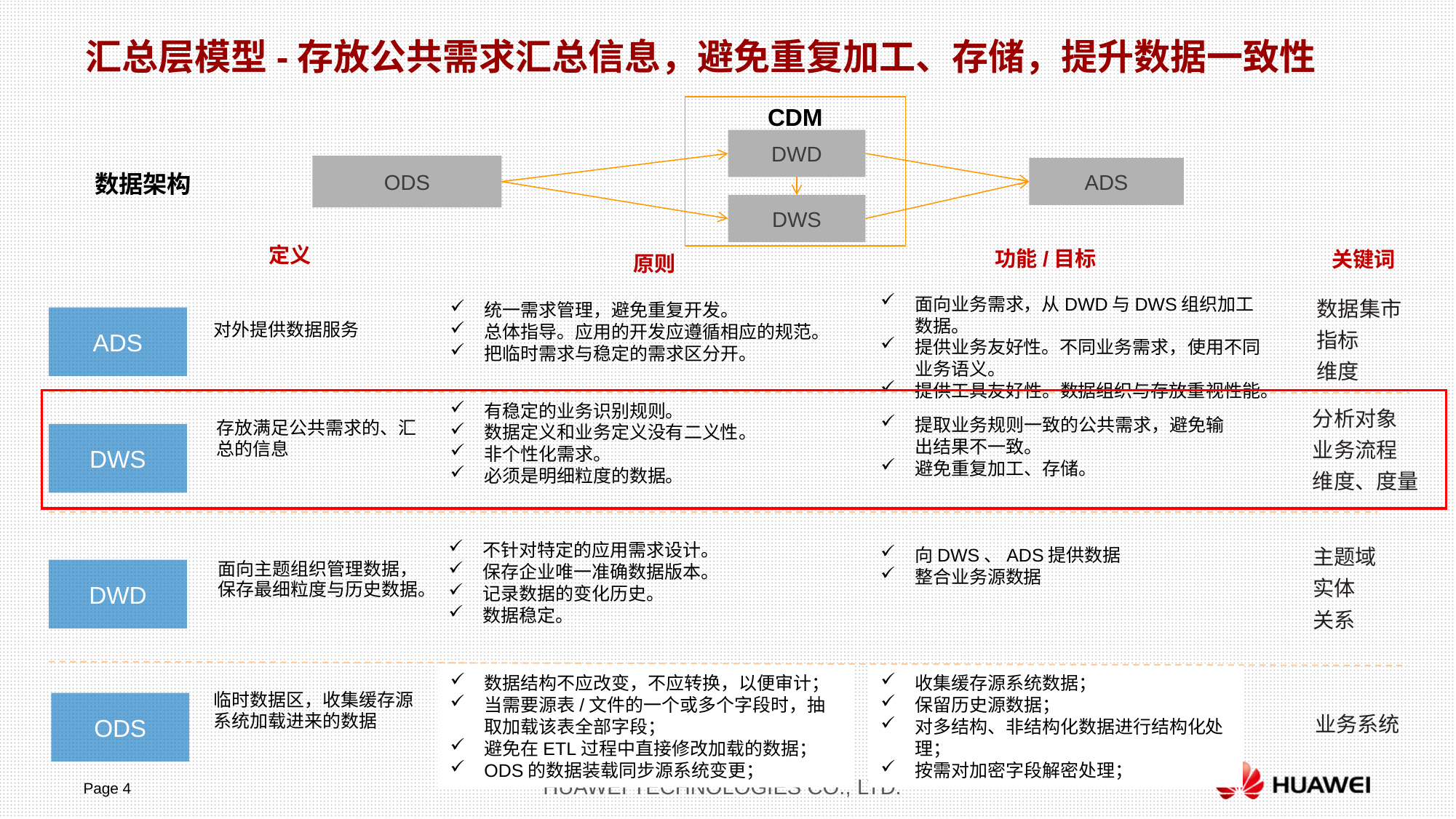

# 汇总层模型-存放公共需求汇总信息，避免重复加工、存储，提升数据一致性
CDM
DWD
数据架构
ODS
ADS
DWS
定义
功能/目标
关键词
原则
面向业务需求，从DWD与DWS组织加工数据。
提供业务友好性。不同业务需求，使用不同业务语义。
提供工具友好性。数据组织与存放重视性能。
数据集市
指标
维度
统一需求管理，避免重复开发。
总体指导。应用的开发应遵循相应的规范。
把临时需求与稳定的需求区分开。
ADS
对外提供数据服务

有稳定的业务识别规则。
数据定义和业务定义没有二义性。
非个性化需求。
必须是明细粒度的数据。
分析对象
业务流程
维度、度量
提取业务规则一致的公共需求，避免输出结果不一致。
避免重复加工、存储。
存放满足公共需求的、汇总的信息
DWS
不针对特定的应用需求设计。
保存企业唯一准确数据版本。
记录数据的变化历史。
数据稳定。
向DWS、ADS提供数据
整合业务源数据
主题域
实体
关系
面向主题组织管理数据，保存最细粒度与历史数据。
DWD
数据结构不应改变，不应转换，以便审计；
当需要源表/文件的一个或多个字段时，抽取加载该表全部字段；
避免在ETL过程中直接修改加载的数据；
ODS的数据装载同步源系统变更；
收集缓存源系统数据；
保留历史源数据；
对多结构、非结构化数据进行结构化处理；
按需对加密字段解密处理；
临时数据区，收集缓存源系统加载进来的数据
ODS
业务系统